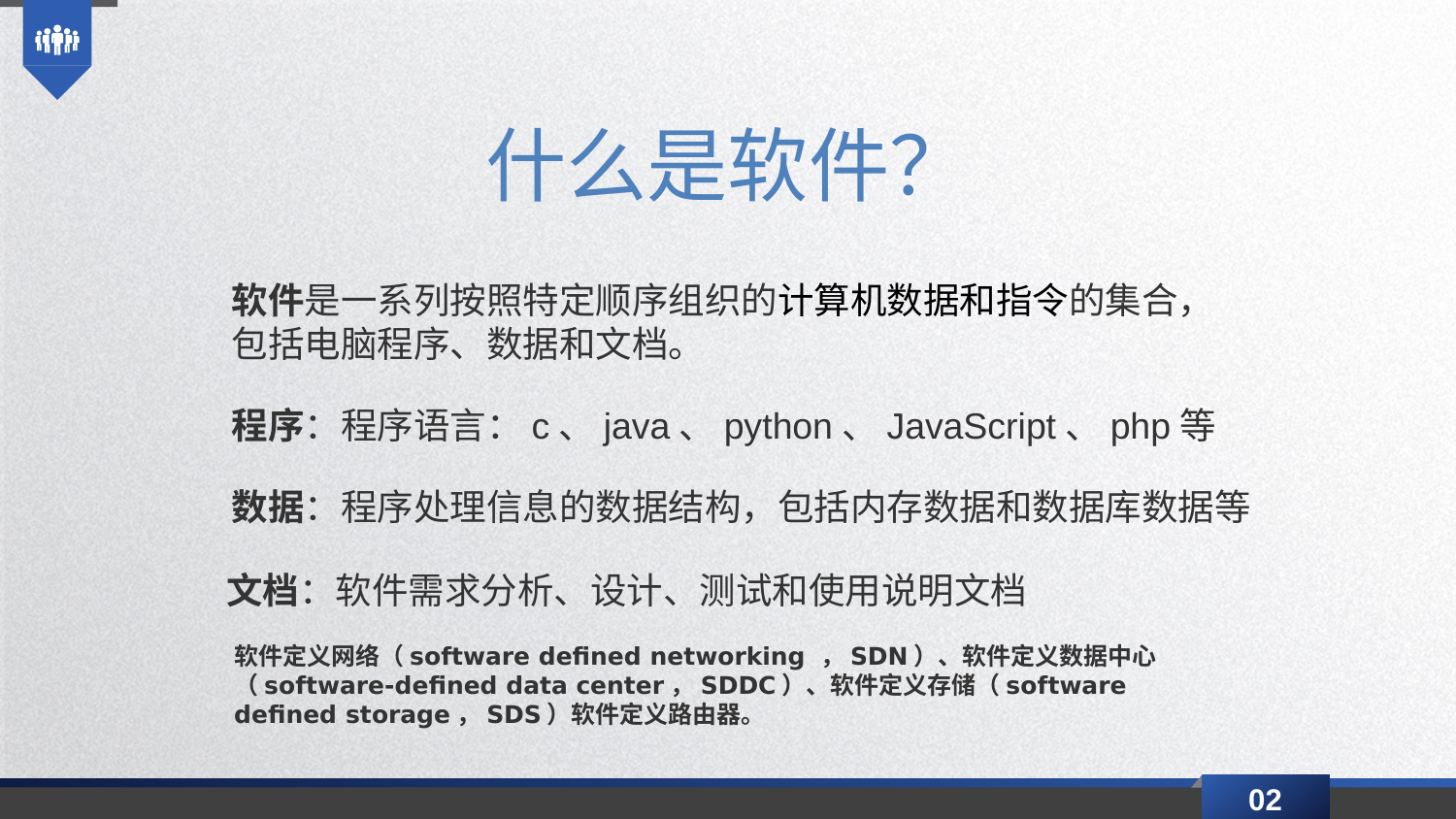

什么是软件？
软件是一系列按照特定顺序组织的计算机数据和指令的集合，包括电脑程序、数据和文档。
程序：程序语言：c、java、python、JavaScript、php等
数据：程序处理信息的数据结构，包括内存数据和数据库数据等
文档：软件需求分析、设计、测试和使用说明文档
软件定义网络（software defined networking ，SDN）、软件定义数据中心（software-defined data center，SDDC）、软件定义存储（software defined storage，SDS）软件定义路由器。

02